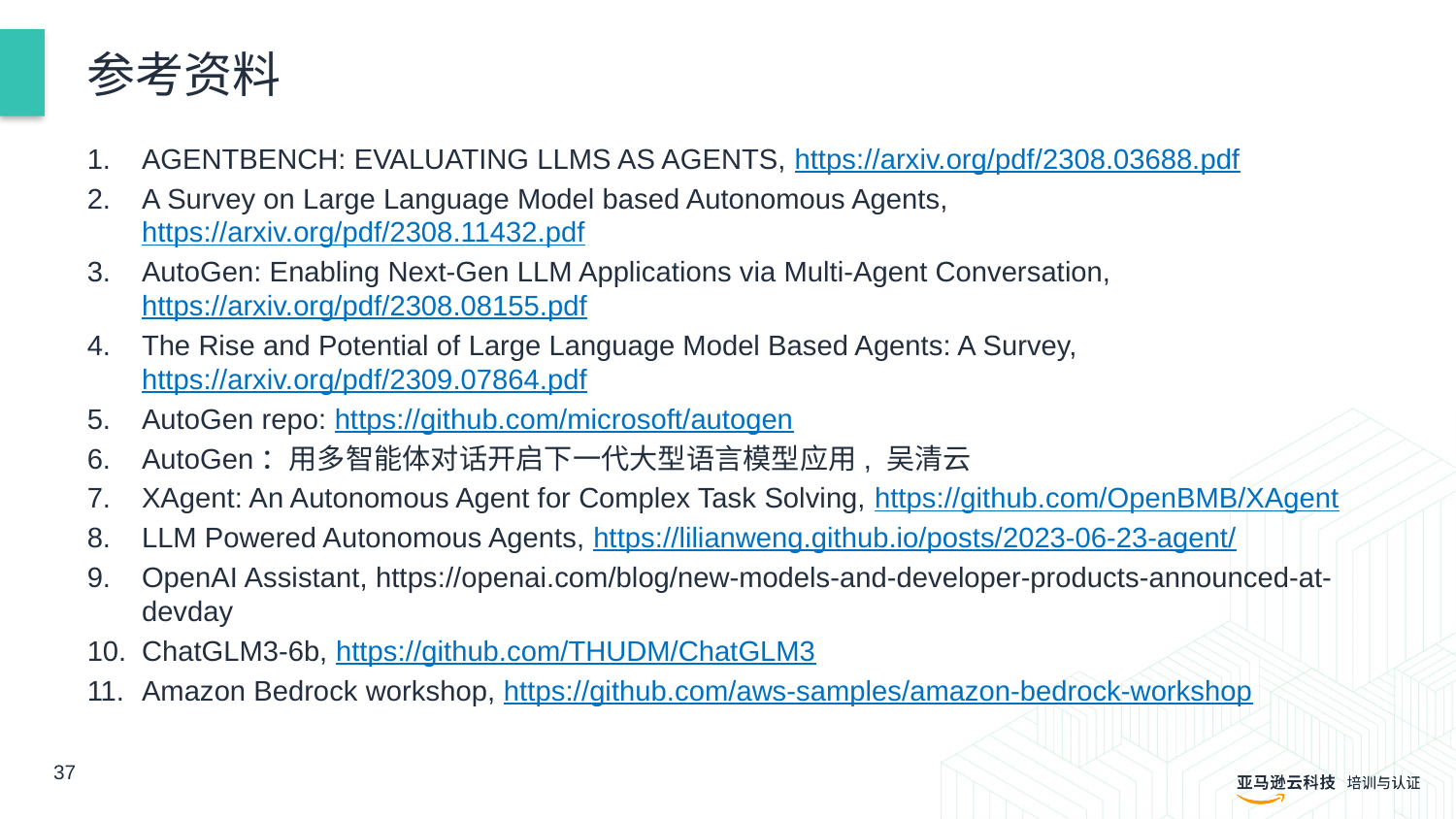

# 参考资料
AGENTBENCH: EVALUATING LLMS AS AGENTS, https://arxiv.org/pdf/2308.03688.pdf
A Survey on Large Language Model based Autonomous Agents, https://arxiv.org/pdf/2308.11432.pdf
AutoGen: Enabling Next-Gen LLM Applications via Multi-Agent Conversation,  https://arxiv.org/pdf/2308.08155.pdf
The Rise and Potential of Large Language Model Based Agents: A Survey, https://arxiv.org/pdf/2309.07864.pdf
AutoGen repo: https://github.com/microsoft/autogen
AutoGen：用多智能体对话开启下一代大型语言模型应用, 吴清云
XAgent: An Autonomous Agent for Complex Task Solving, https://github.com/OpenBMB/XAgent
LLM Powered Autonomous Agents, https://lilianweng.github.io/posts/2023-06-23-agent/
OpenAI Assistant, https://openai.com/blog/new-models-and-developer-products-announced-at-devday
ChatGLM3-6b, https://github.com/THUDM/ChatGLM3
Amazon Bedrock workshop, https://github.com/aws-samples/amazon-bedrock-workshop